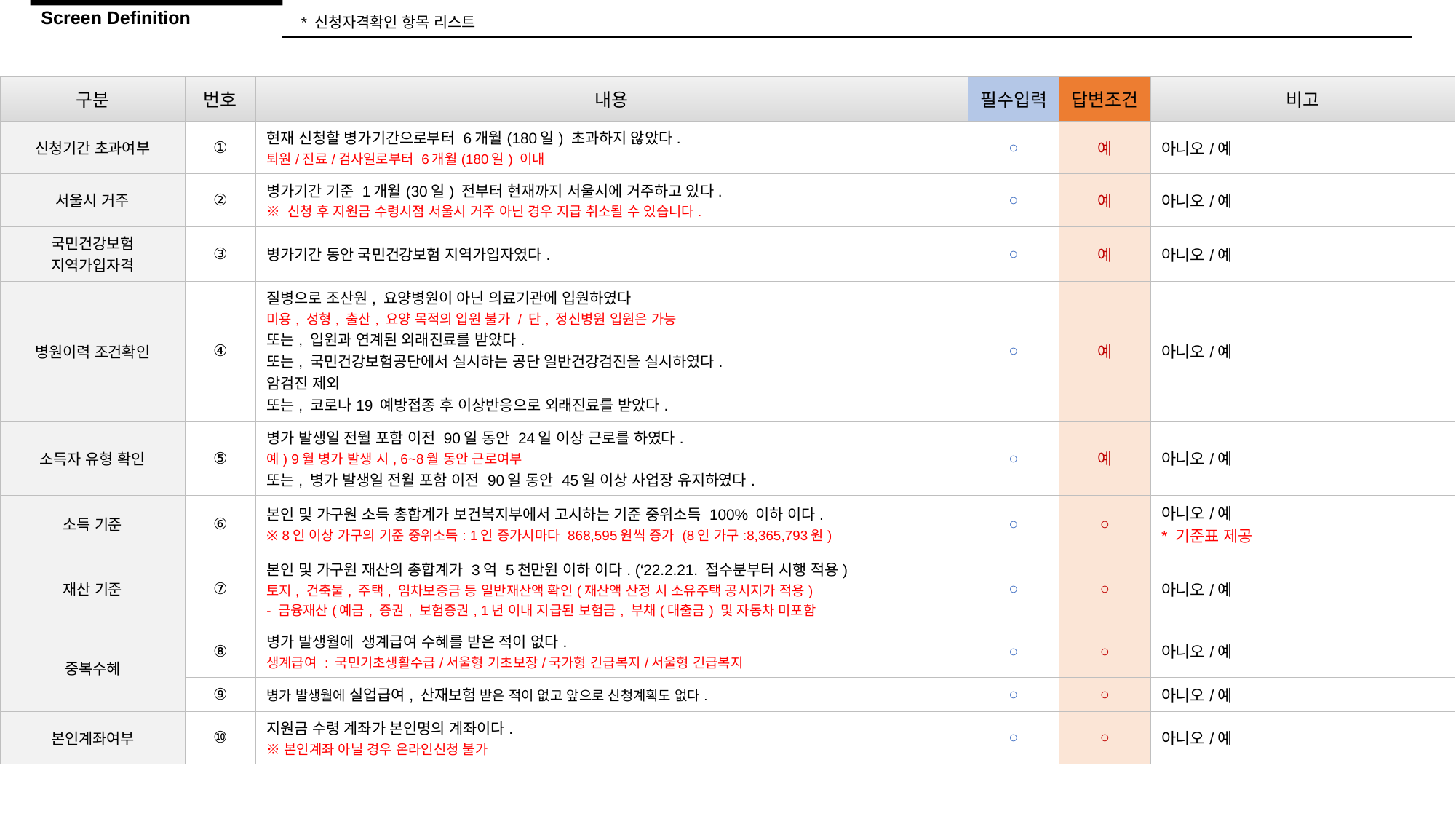

Screen Definition
* 신청자격확인 항목 리스트
| 구분 | 번호 | 내용 | 필수입력 | 답변조건 | 비고 |
| --- | --- | --- | --- | --- | --- |
| 신청기간 초과여부 | ① | 현재 신청할 병가기간으로부터 6개월(180일) 초과하지 않았다. 퇴원/진료/검사일로부터 6개월(180일) 이내 | ○ | 예 | 아니오/예 |
| 서울시 거주 | ② | 병가기간 기준 1개월(30일) 전부터 현재까지 서울시에 거주하고 있다. ※ 신청 후 지원금 수령시점 서울시 거주 아닌 경우 지급 취소될 수 있습니다. | ○ | 예 | 아니오/예 |
| 국민건강보험 지역가입자격 | ③ | 병가기간 동안 국민건강보험 지역가입자였다. | ○ | 예 | 아니오/예 |
| 병원이력 조건확인 | ④ | 질병으로 조산원, 요양병원이 아닌 의료기관에 입원하였다 미용, 성형, 출산, 요양 목적의 입원 불가 / 단, 정신병원 입원은 가능 또는, 입원과 연계된 외래진료를 받았다. 또는, 국민건강보험공단에서 실시하는 공단 일반건강검진을 실시하였다. 암검진 제외 또는, 코로나19 예방접종 후 이상반응으로 외래진료를 받았다. | ○ | 예 | 아니오/예 |
| 소득자 유형 확인 | ⑤ | 병가 발생일 전월 포함 이전 90일 동안 24일 이상 근로를 하였다. 예) 9월 병가 발생 시, 6~8월 동안 근로여부 또는, 병가 발생일 전월 포함 이전 90일 동안 45일 이상 사업장 유지하였다. | ○ | 예 | 아니오/예 |
| 소득 기준 | ⑥ | 본인 및 가구원 소득 총합계가 보건복지부에서 고시하는 기준 중위소득 100% 이하 이다. ※ 8인 이상 가구의 기준 중위소득: 1인 증가시마다 868,595원씩 증가 (8인 가구:8,365,793원) | ○ | ○ | 아니오/예 \* 기준표 제공 |
| 재산 기준 | ⑦ | 본인 및 가구원 재산의 총합계가 3억 5천만원 이하 이다. (‘22.2.21. 접수분부터 시행 적용) 토지, 건축물, 주택, 임차보증금 등 일반재산액 확인(재산액 산정 시 소유주택 공시지가 적용) - 금융재산(예금, 증권, 보험증권, 1년 이내 지급된 보험금, 부채(대출금) 및 자동차 미포함 | ○ | ○ | 아니오/예 |
| 중복수혜 | ⑧ | 병가 발생월에 생계급여 수혜를 받은 적이 없다. 생계급여 : 국민기초생활수급/서울형 기초보장/국가형 긴급복지/서울형 긴급복지 | ○ | ○ | 아니오/예 |
|  | ⑨ | 병가 발생월에 실업급여, 산재보험 받은 적이 없고 앞으로 신청계획도 없다. | ○ | ○ | 아니오/예 |
| 본인계좌여부 | ⑩ | 지원금 수령 계좌가 본인명의 계좌이다. ※본인계좌 아닐 경우 온라인신청 불가 | ○ | ○ | 아니오/예 |